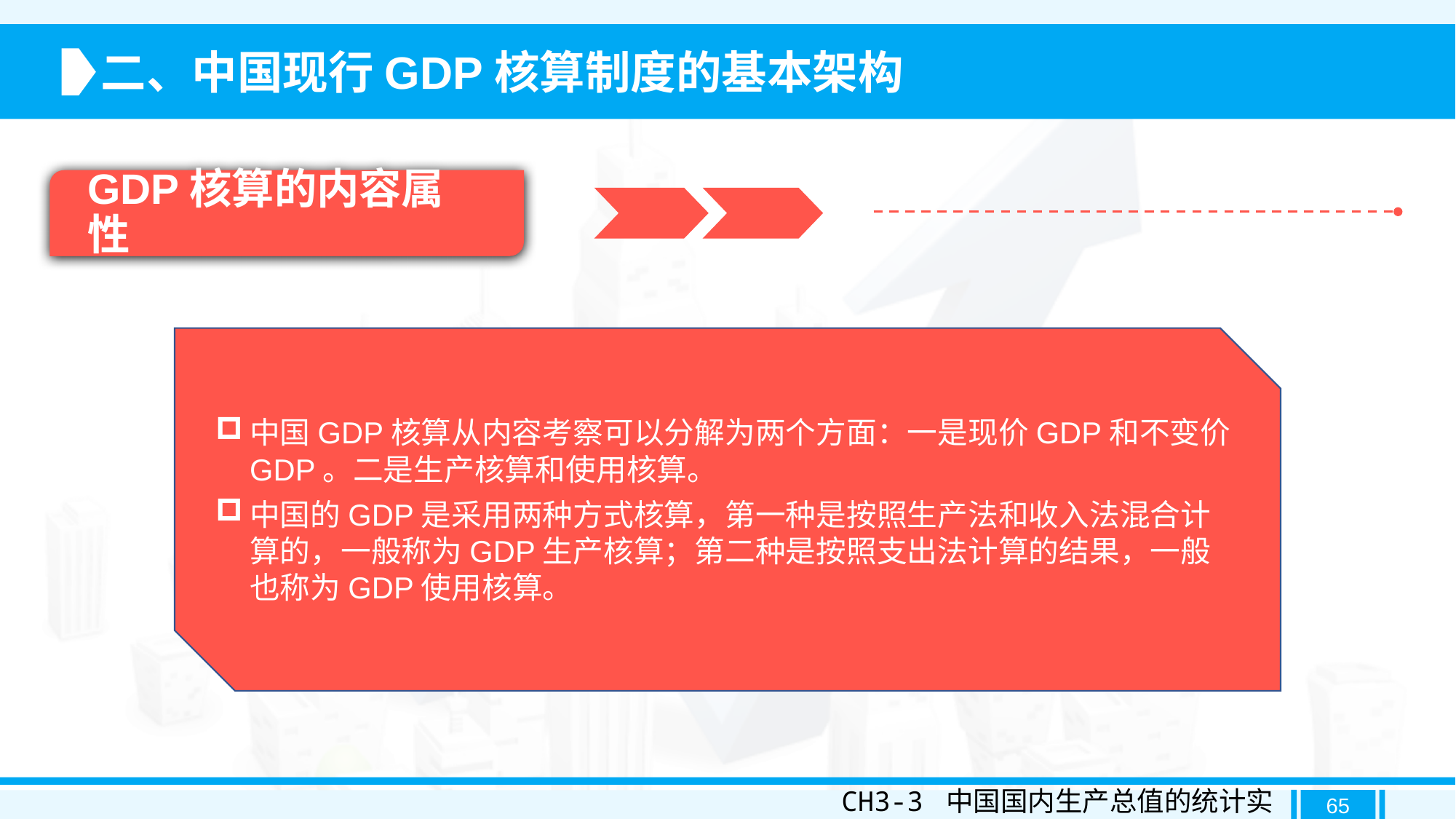

二、中国现行GDP核算制度的基本架构

GDP核算的内容属性

中国GDP核算从内容考察可以分解为两个方面：一是现价GDP和不变价GDP。二是生产核算和使用核算。
中国的GDP是采用两种方式核算，第一种是按照生产法和收入法混合计算的，一般称为GDP生产核算；第二种是按照支出法计算的结果，一般也称为GDP使用核算。
CH3-3 中国国内生产总值的统计实践
65